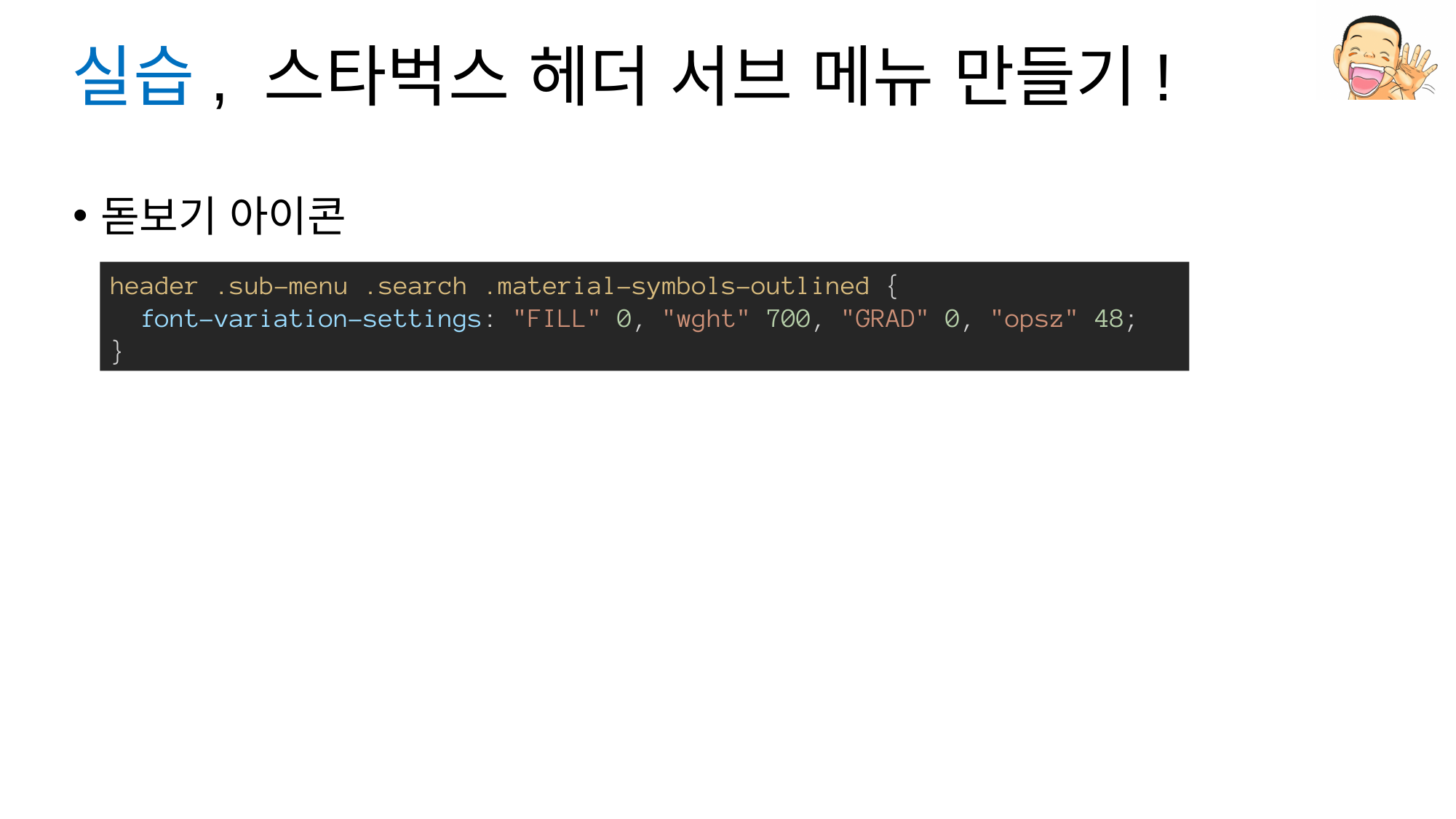

# 실습, 스타벅스 헤더 서브 메뉴 만들기!
돋보기 아이콘
header .sub-menu .search .material-symbols-outlined {
  font-variation-settings: "FILL" 0, "wght" 700, "GRAD" 0, "opsz" 48;
}